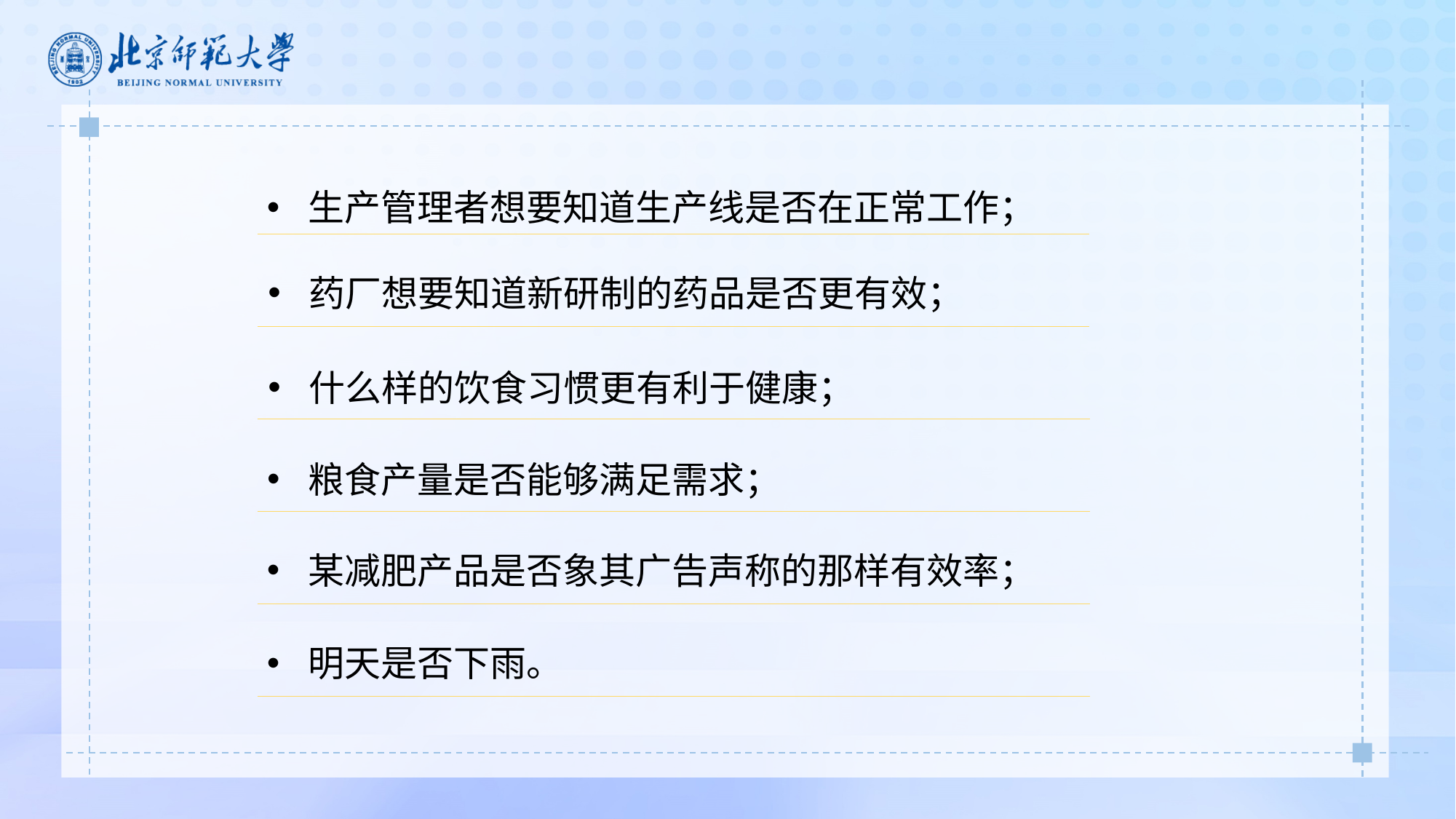

生产管理者想要知道生产线是否在正常工作；
药厂想要知道新研制的药品是否更有效；
什么样的饮食习惯更有利于健康；
粮食产量是否能够满足需求；
某减肥产品是否象其广告声称的那样有效率；
明天是否下雨。